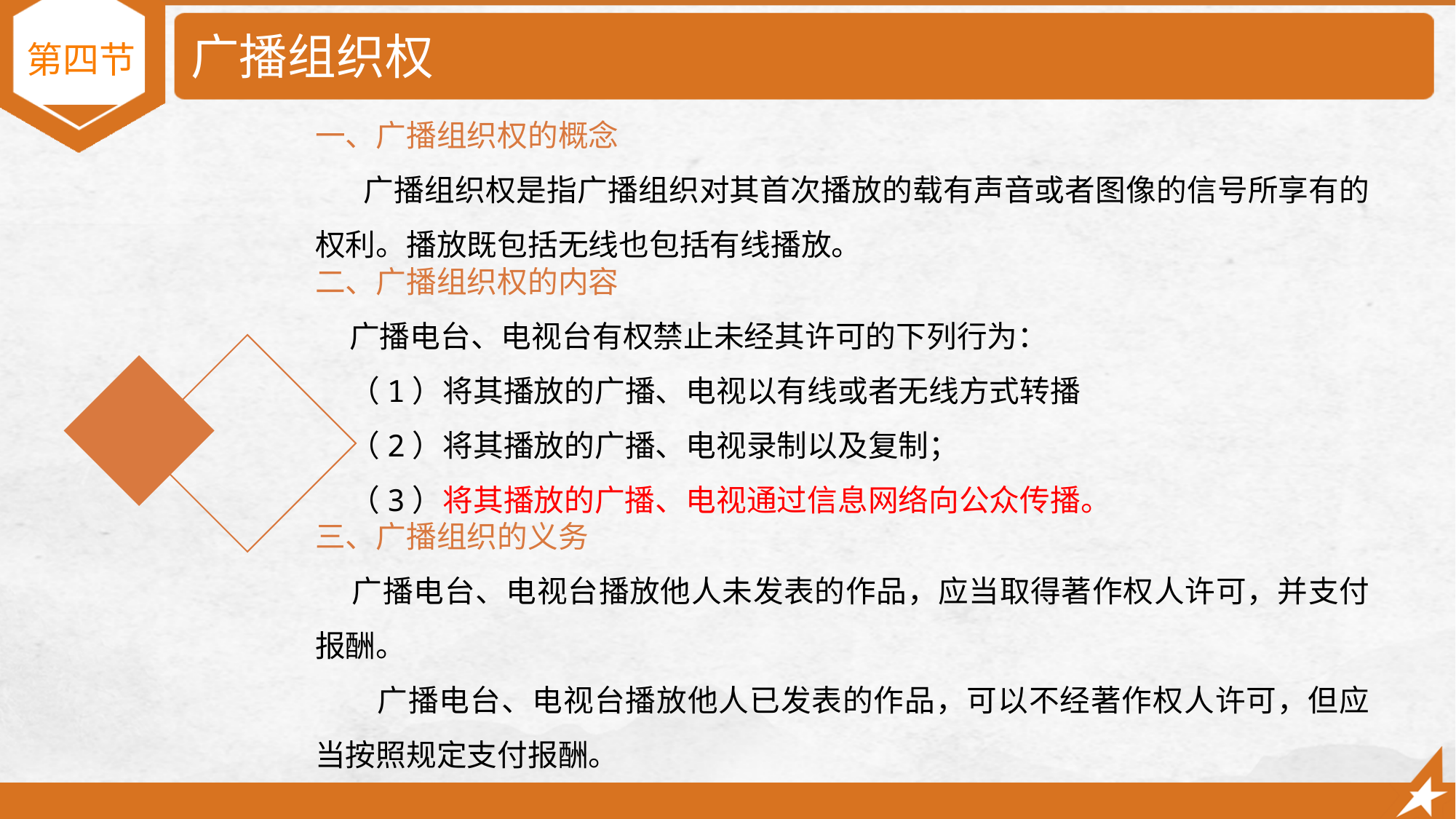

# 广播组织权
第四节
一、广播组织权的概念
      广播组织权是指广播组织对其首次播放的载有声音或者图像的信号所享有的权利。播放既包括无线也包括有线播放。
二、广播组织权的内容
    广播电台、电视台有权禁止未经其许可的下列行为：
    （1）将其播放的广播、电视以有线或者无线方式转播
    （2）将其播放的广播、电视录制以及复制；
    （3）将其播放的广播、电视通过信息网络向公众传播。
三、广播组织的义务
    广播电台、电视台播放他人未发表的作品，应当取得著作权人许可，并支付报酬。
　　广播电台、电视台播放他人已发表的作品，可以不经著作权人许可，但应当按照规定支付报酬。